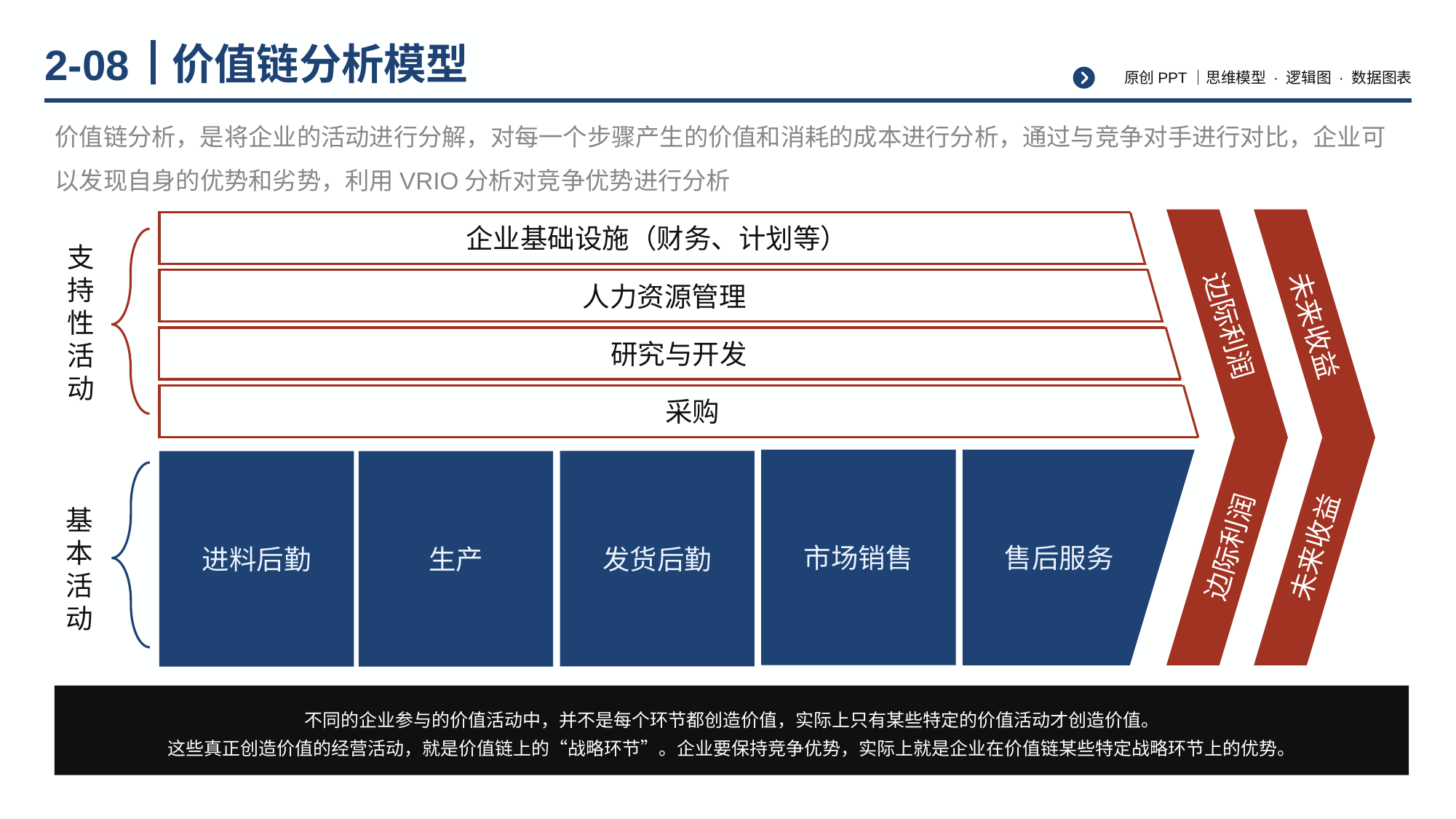

# 价值链分析模型
2-08
价值链分析，是将企业的活动进行分解，对每一个步骤产生的价值和消耗的成本进行分析，通过与竞争对手进行对比，企业可以发现自身的优势和劣势，利用VRIO分析对竞争优势进行分析

企业基础设施（财务、计划等）

支持性活动
人力资源管理
边际利润
未来收益
研究与开发
采购
市场销售
    售后服务
发货后勤
进料后勤
生产

基本活动
边际利润
未来收益
不同的企业参与的价值活动中，并不是每个环节都创造价值，实际上只有某些特定的价值活动才创造价值。
这些真正创造价值的经营活动，就是价值链上的“战略环节”。企业要保持竞争优势，实际上就是企业在价值链某些特定战略环节上的优势。